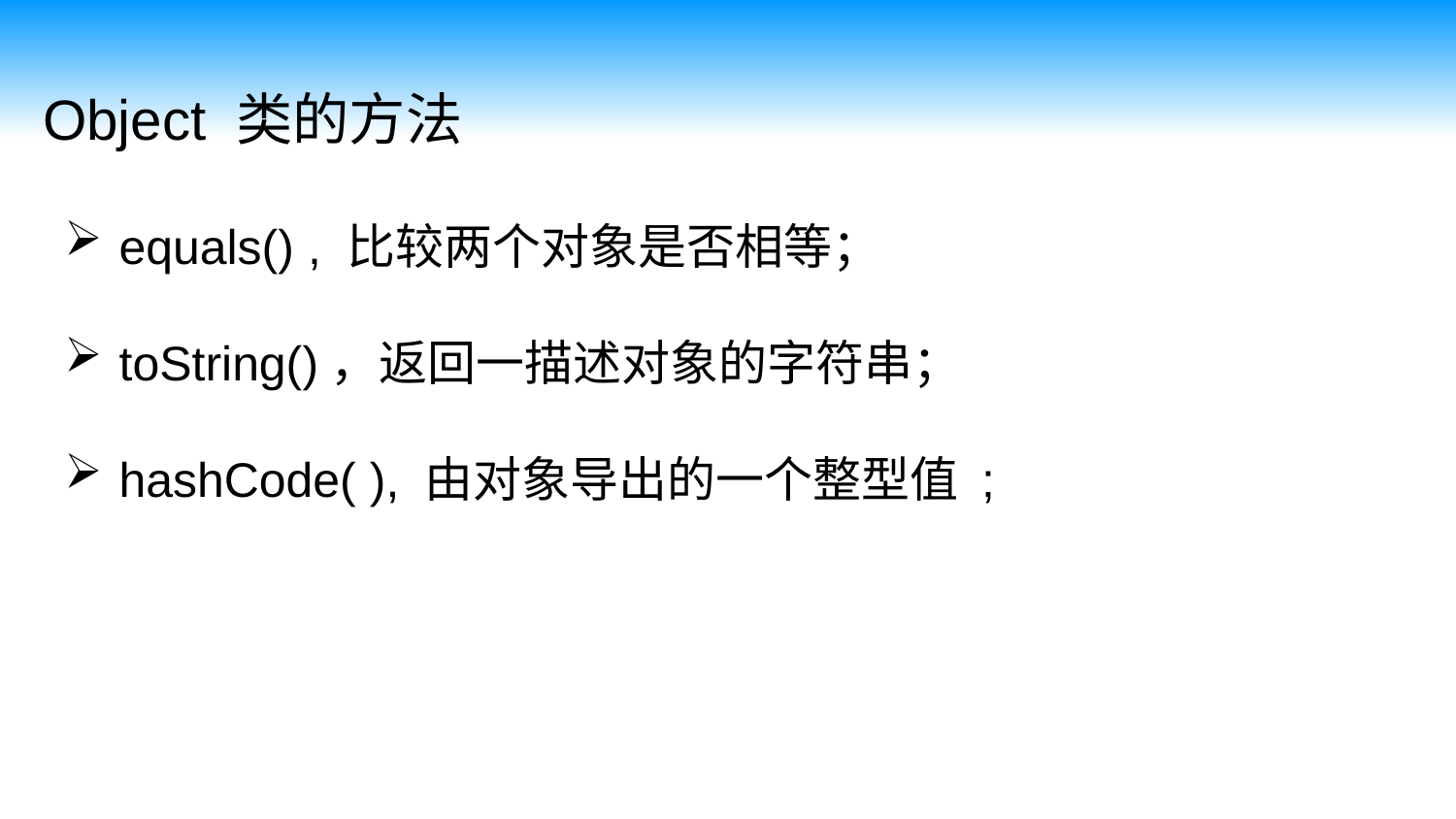

Object 类的方法
equals() , 比较两个对象是否相等；

toString()，返回一描述对象的字符串；

hashCode( ), 由对象导出的一个整型值 ;